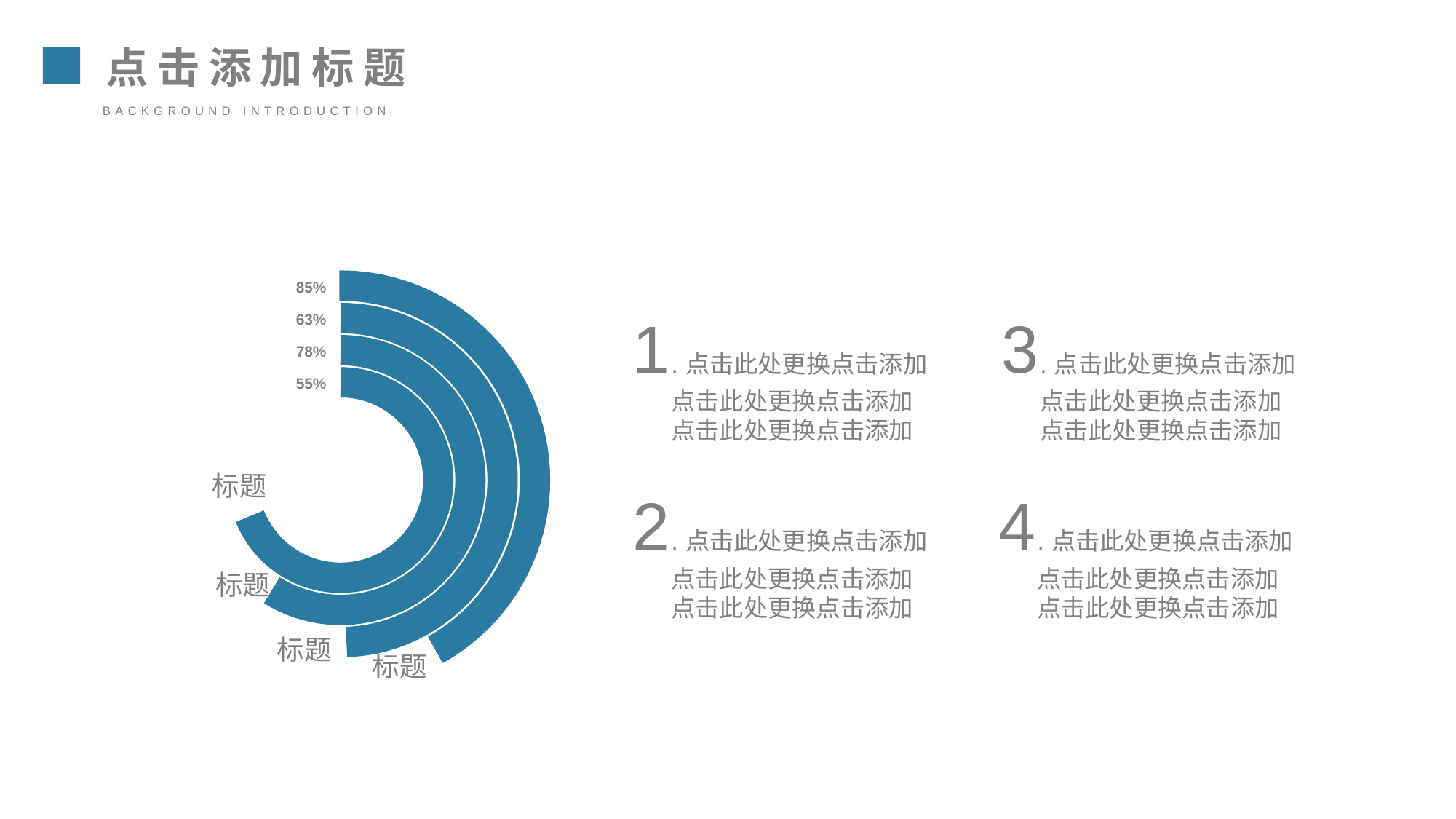

点击添加标题
background introduction

85%

1.点击此处更换点击添加
      点击此处更换点击添加
      点击此处更换点击添加

3.点击此处更换点击添加
      点击此处更换点击添加
      点击此处更换点击添加

63%

78%

55%

标题
2.点击此处更换点击添加
      点击此处更换点击添加
      点击此处更换点击添加

4.点击此处更换点击添加
      点击此处更换点击添加
      点击此处更换点击添加

标题
标题
标题